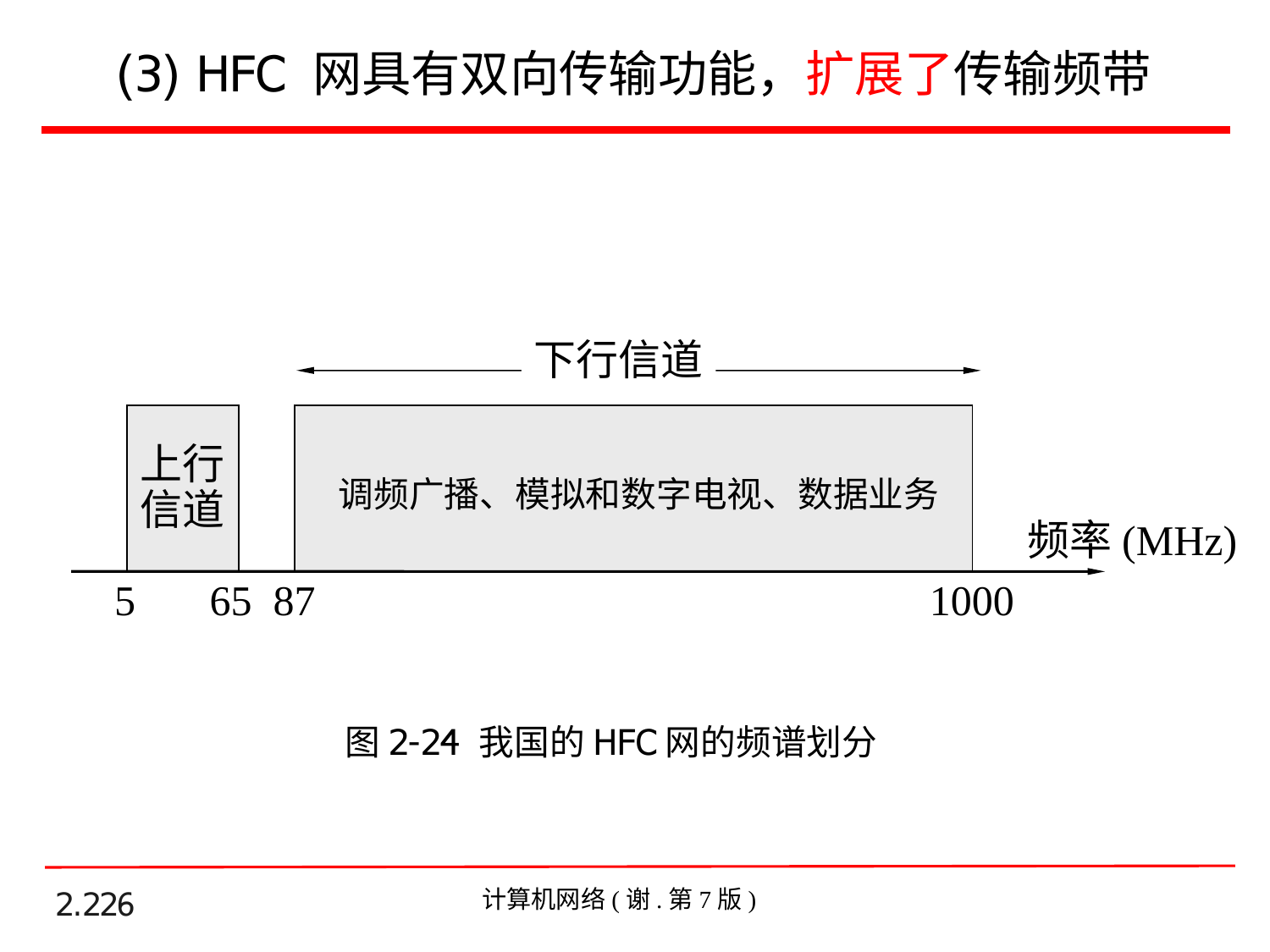

# (3) HFC 网具有双向传输功能，扩展了传输频带
下行信道

上行
信道
调频广播、模拟和数字电视、数据业务
频率(MHz)
5       65  87                                                          1000

图2-24 我国的HFC网的频谱划分